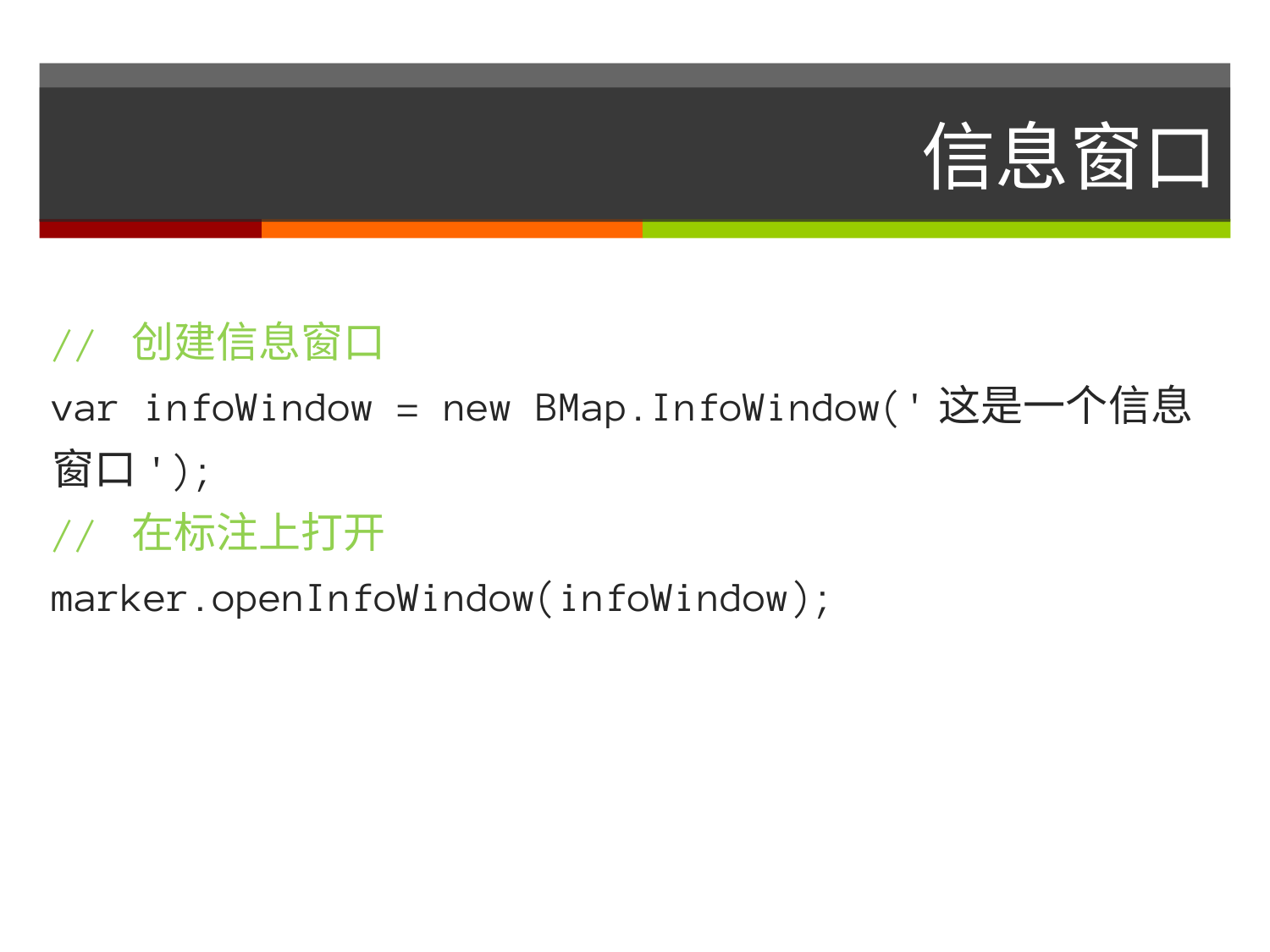

# 信息窗口
// 创建信息窗口
var infoWindow = new BMap.InfoWindow('这是一个信息窗口');
// 在标注上打开
marker.openInfoWindow(infoWindow);